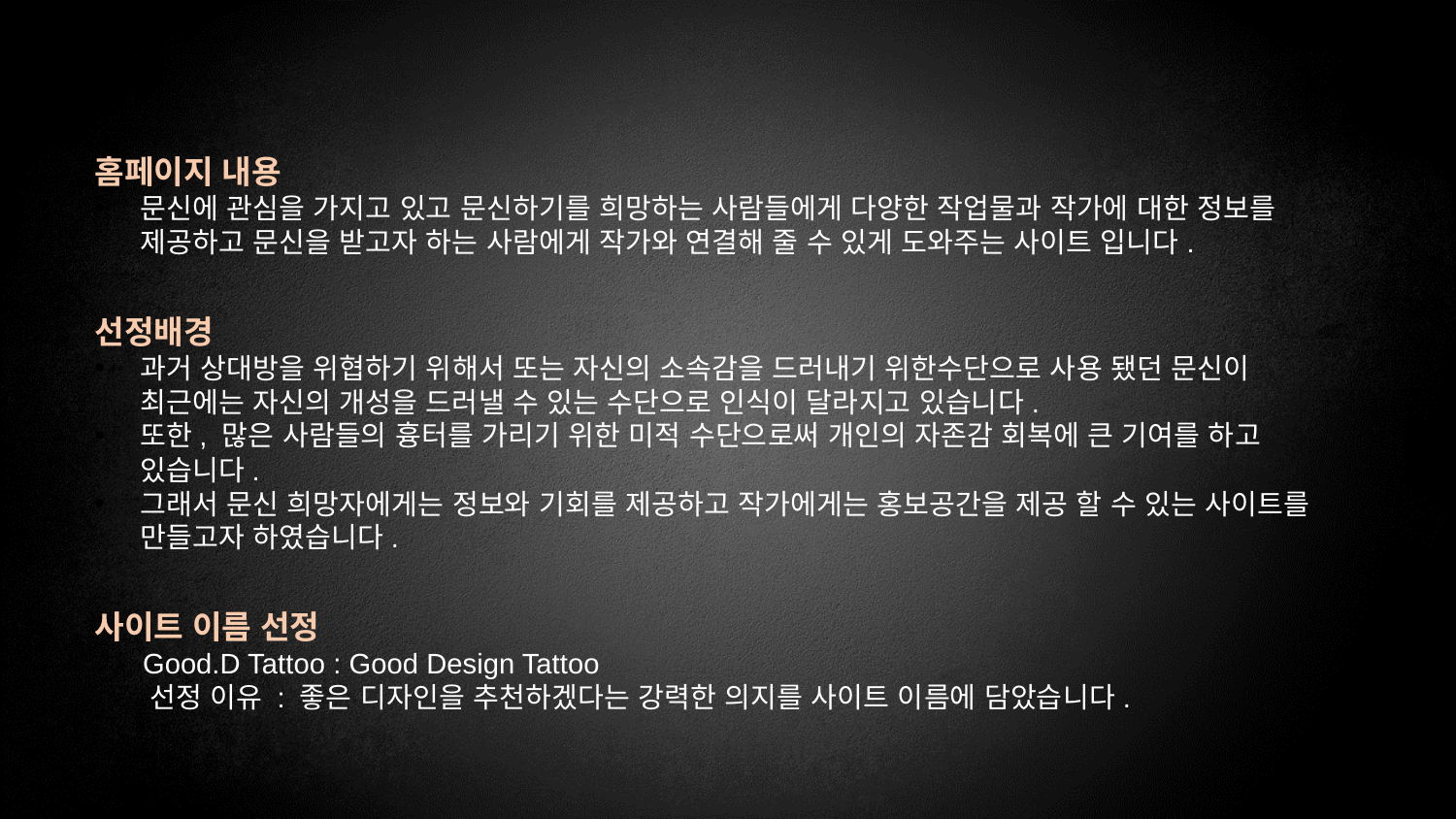

홈페이지 내용
문신에 관심을 가지고 있고 문신하기를 희망하는 사람들에게 다양한 작업물과 작가에 대한 정보를 제공하고 문신을 받고자 하는 사람에게 작가와 연결해 줄 수 있게 도와주는 사이트 입니다.

선정배경
과거 상대방을 위협하기 위해서 또는 자신의 소속감을 드러내기 위한수단으로 사용 됐던 문신이           최근에는 자신의 개성을 드러낼 수 있는 수단으로 인식이 달라지고 있습니다.
또한, 많은 사람들의 흉터를 가리기 위한 미적 수단으로써 개인의 자존감 회복에 큰 기여를 하고 있습니다.
그래서 문신 희망자에게는 정보와 기회를 제공하고 작가에게는 홍보공간을 제공 할 수 있는 사이트를 만들고자 하였습니다.

사이트 이름 선정
      Good.D Tattoo : Good Design Tattoo
      선정 이유 : 좋은 디자인을 추천하겠다는 강력한 의지를 사이트 이름에 담았습니다.